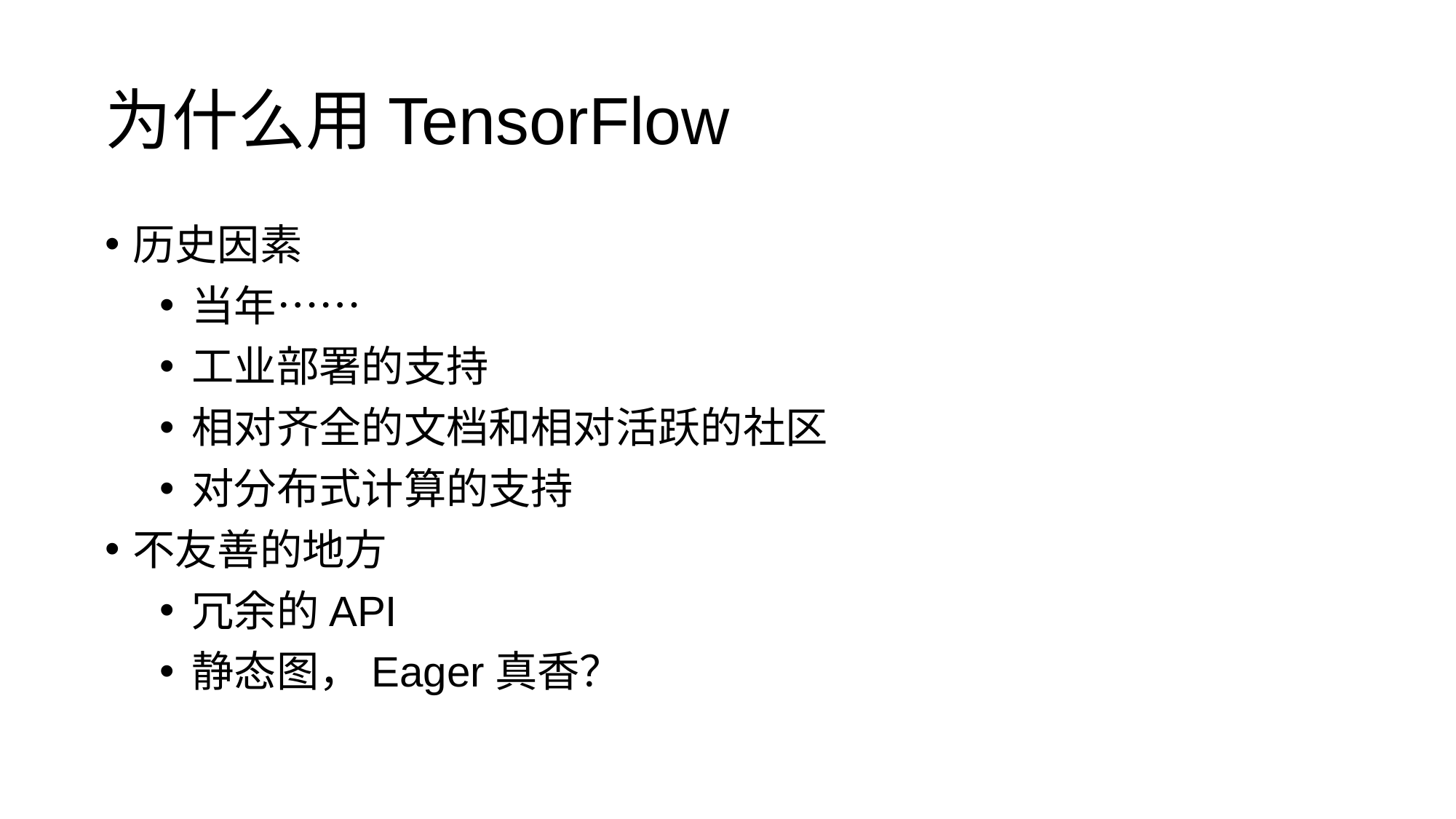

# 为什么用TensorFlow
历史因素
当年……
工业部署的支持
相对齐全的文档和相对活跃的社区
对分布式计算的支持
不友善的地方
冗余的API
静态图，Eager真香？